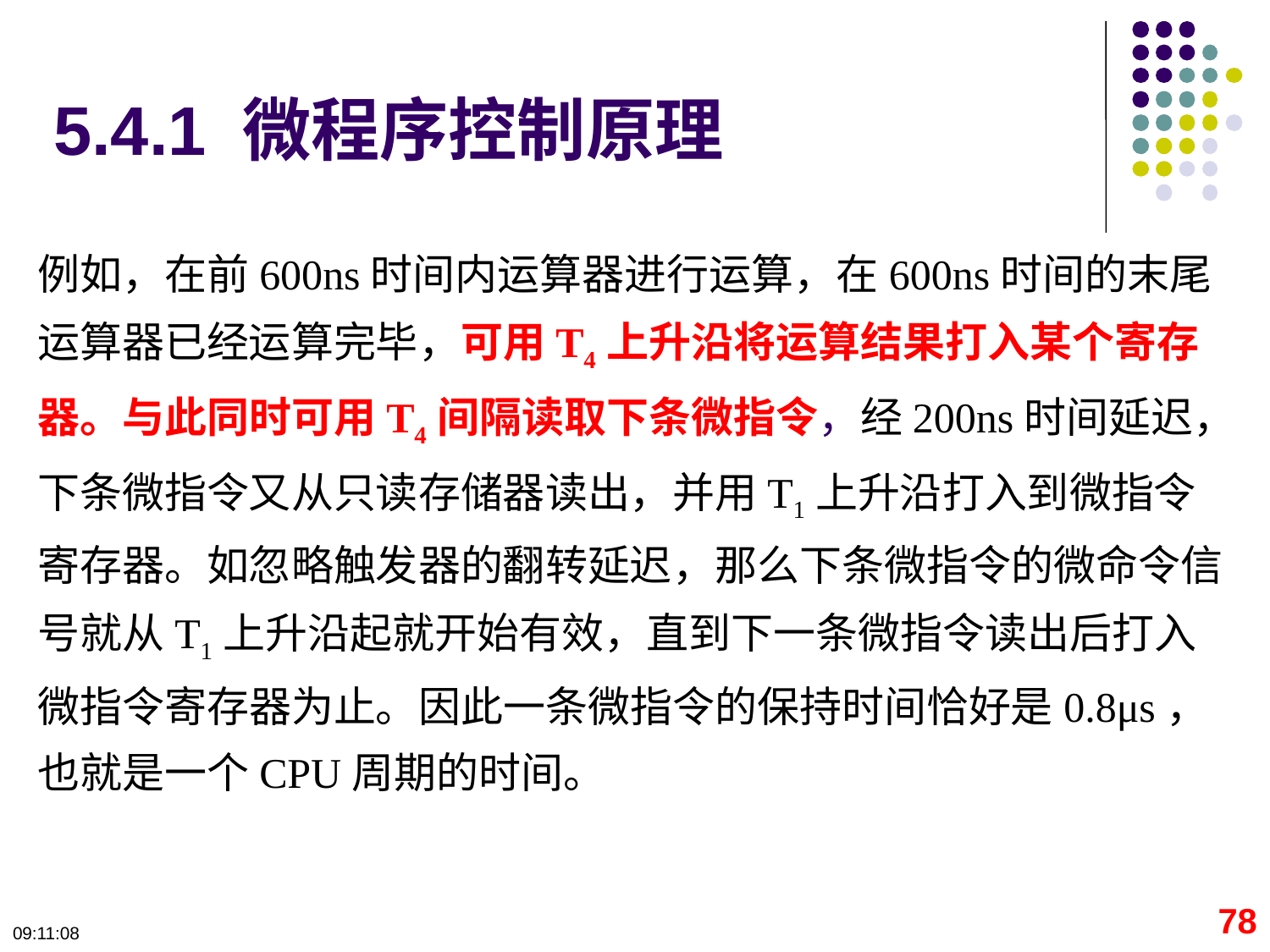

5.4.1 微程序控制原理
例如，在前600ns时间内运算器进行运算，在600ns时间的末尾运算器已经运算完毕，可用T4上升沿将运算结果打入某个寄存器。与此同时可用T4间隔读取下条微指令，经200ns时间延迟，下条微指令又从只读存储器读出，并用T1上升沿打入到微指令寄存器。如忽略触发器的翻转延迟，那么下条微指令的微命令信号就从T1上升沿起就开始有效，直到下一条微指令读出后打入微指令寄存器为止。因此一条微指令的保持时间恰好是0.8μs，也就是一个CPU周期的时间。
78
09:11:08